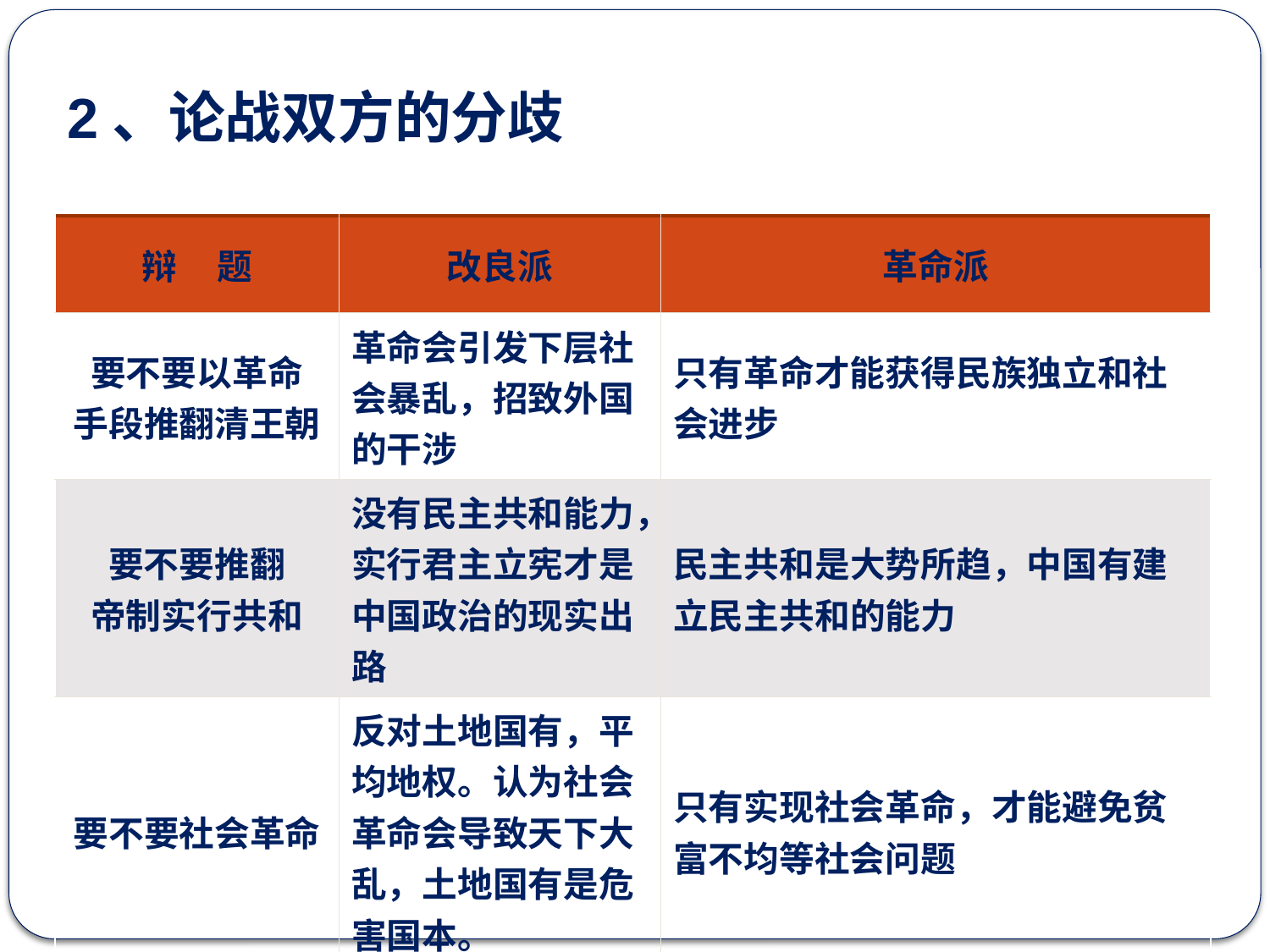

2、论战双方的分歧
| 辩 题 | 改良派 | 革命派 |
| --- | --- | --- |
| 要不要以革命 手段推翻清王朝 | 革命会引发下层社会暴乱，招致外国的干涉 | 只有革命才能获得民族独立和社会进步 |
| 要不要推翻 帝制实行共和 | 没有民主共和能力，实行君主立宪才是中国政治的现实出路 | 民主共和是大势所趋，中国有建立民主共和的能力 |
| 要不要社会革命 | 反对土地国有，平均地权。认为社会革命会导致天下大乱，土地国有是危害国本。 | 只有实现社会革命，才能避免贫富不均等社会问题 |